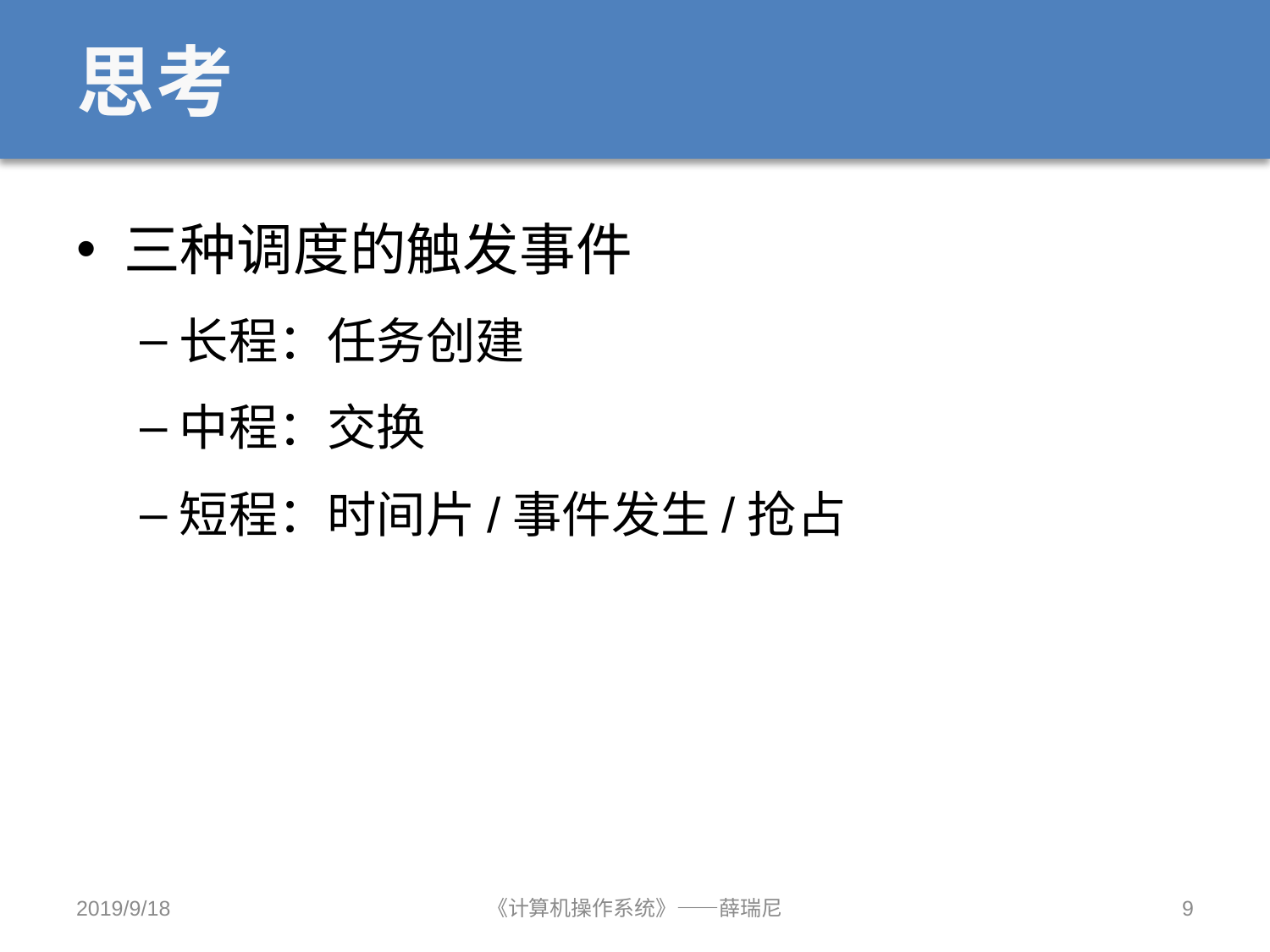

# 思考
三种调度的触发事件
长程：任务创建
中程：交换
短程：时间片/事件发生/抢占
2019/9/18
《计算机操作系统》——薛瑞尼
9